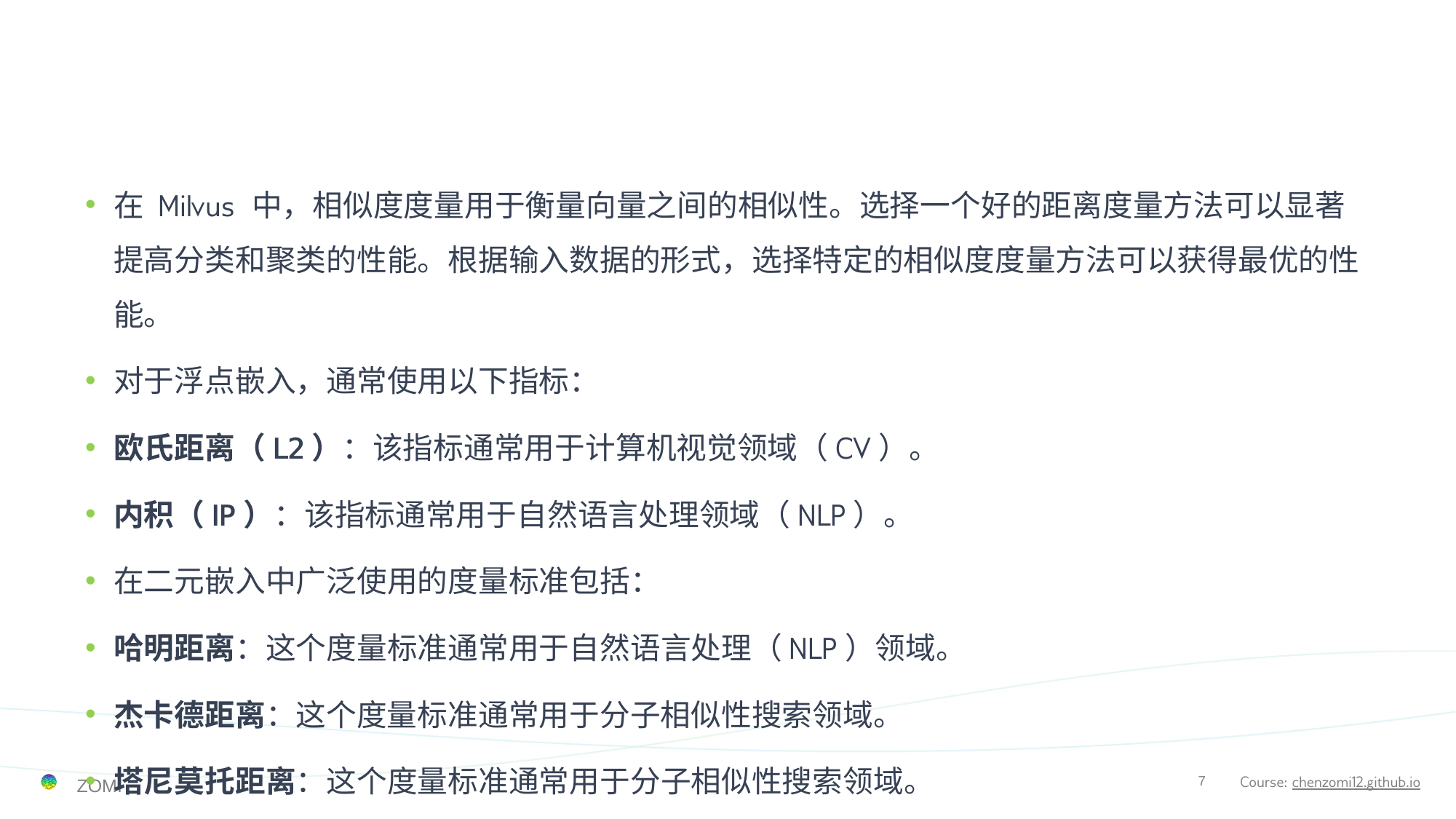

#
在 Milvus 中，相似度度量用于衡量向量之间的相似性。选择一个好的距离度量方法可以显著提高分类和聚类的性能。根据输入数据的形式，选择特定的相似度度量方法可以获得最优的性能。
对于浮点嵌入，通常使用以下指标：
欧氏距离（L2）：该指标通常用于计算机视觉领域（CV）。
内积（IP）：该指标通常用于自然语言处理领域（NLP）。
在二元嵌入中广泛使用的度量标准包括：
哈明距离：这个度量标准通常用于自然语言处理（NLP）领域。
杰卡德距离：这个度量标准通常用于分子相似性搜索领域。
塔尼莫托距离：这个度量标准通常用于分子相似性搜索领域。
超结构距离：这个度量标准通常用于搜索分子的类似超结构。
亚结构距离：这个度量标准通常用于搜索分子的类似亚结构。